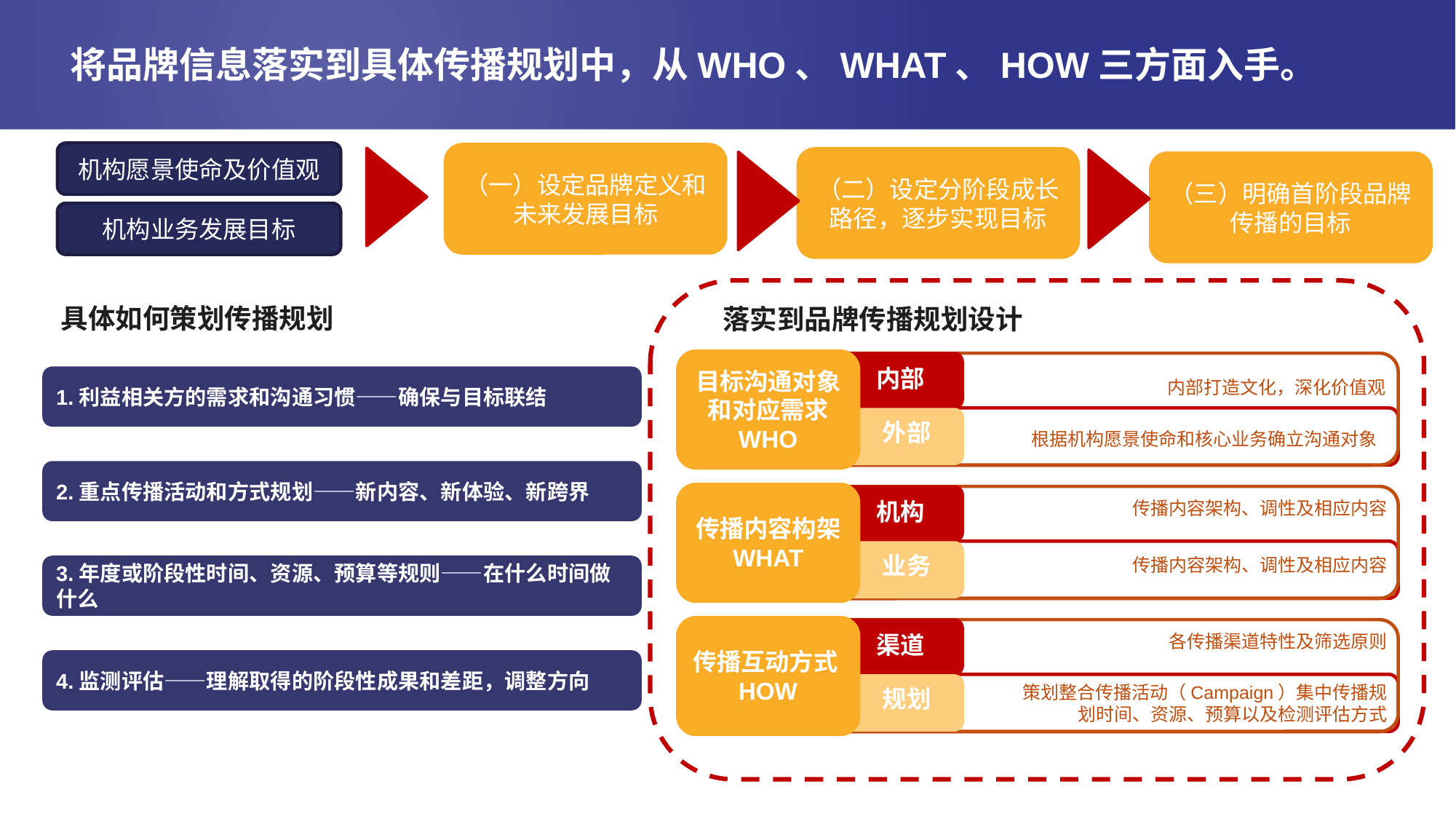

# 将品牌信息落实到具体传播规划中，从WHO、WHAT、HOW三方面入手。
机构愿景使命及价值观
（一）设定品牌定义和未来发展目标
（二）设定分阶段成长路径，逐步实现目标
（三）明确首阶段品牌传播的目标

机构业务发展目标

具体如何策划传播规划
落实到品牌传播规划设计
目标沟通对象和对应需求
WHO
 WA

内部
内部打造文化，深化价值观

外部
根据机构愿景使命和核心业务确立沟通对象
1.利益相关方的需求和沟通习惯——确保与目标联结
2.重点传播活动和方式规划——新内容、新体验、新跨界
传播内容构架
WHAT
 WA

传播内容架构、调性及相应内容
机构

业务
传播内容架构、调性及相应内容
3.年度或阶段性时间、资源、预算等规则——在什么时间做什么
传播互动方式HOW
 WA

各传播渠道特性及筛选原则
渠道

策划整合传播活动（Campaign）集中传播规划时间、资源、预算以及检测评估方式
规划
4.监测评估——理解取得的阶段性成果和差距，调整方向